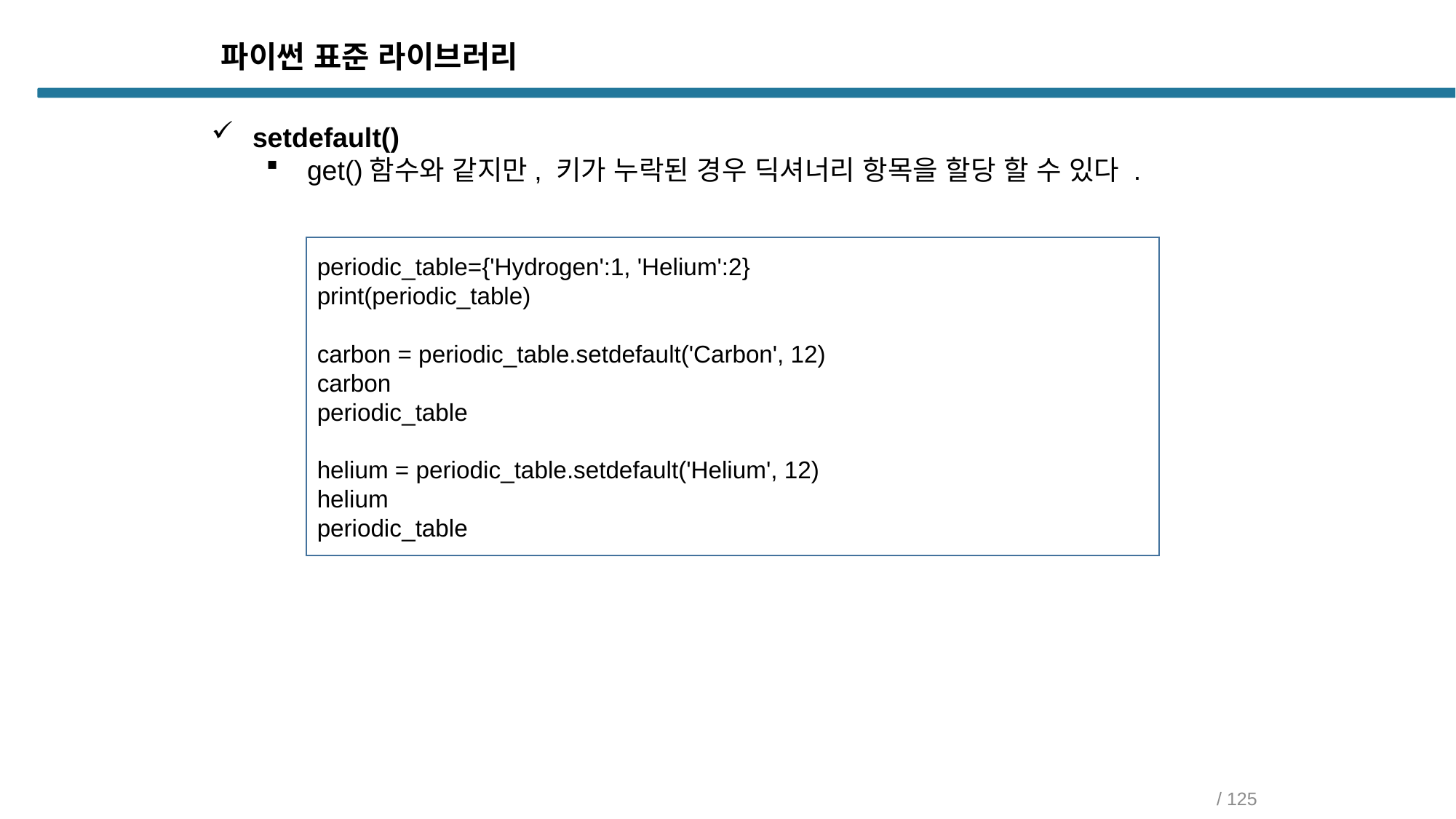

파이썬 표준 라이브러리
setdefault()
get()함수와 같지만, 키가 누락된 경우 딕셔너리 항목을 할당 할 수 있다 .
periodic_table={'Hydrogen':1, 'Helium':2}
print(periodic_table)

carbon = periodic_table.setdefault('Carbon', 12)
carbon
periodic_table

helium = periodic_table.setdefault('Helium', 12)
helium
periodic_table
/ 125